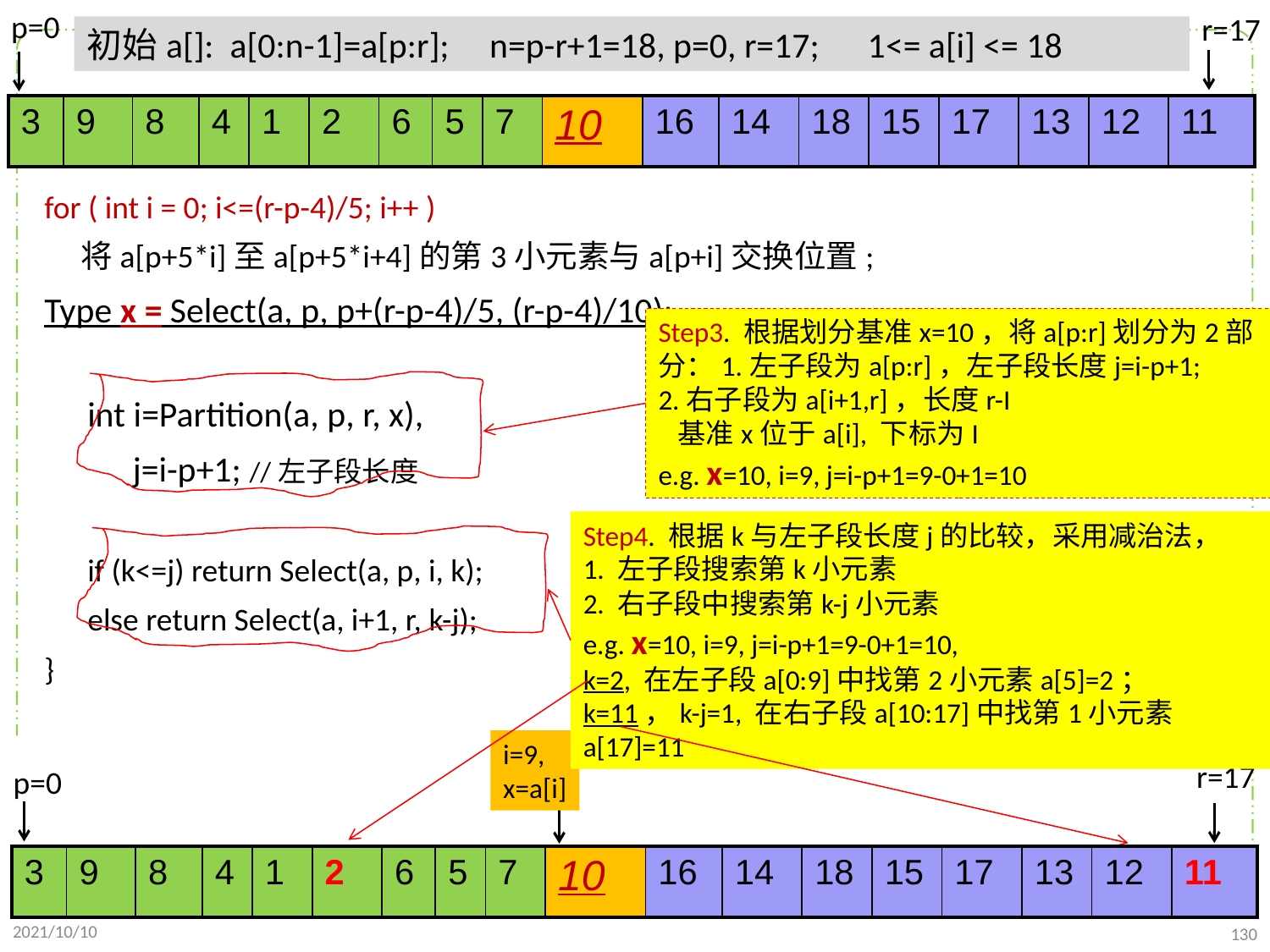

p=0
r=17
初始a[]:  a[0:n-1]=a[p:r];     n=p-r+1=18, p=0, r=17;      1<= a[i] <= 18
| 3 | 9 | 8 | 4 | 1 | 2 | 6 | 5 | 7 | 10 | 16 | 14 | 18 | 15 | 17 | 13 | 12 | 11 |
| --- | --- | --- | --- | --- | --- | --- | --- | --- | --- | --- | --- | --- | --- | --- | --- | --- | --- |
for ( int i = 0; i<=(r-p-4)/5; i++ )
    将a[p+5*i]至a[p+5*i+4]的第3小元素与a[p+i]交换位置;
Type x = Select(a, p, p+(r-p-4)/5, (r-p-4)/10);

      int i=Partition(a, p, r, x),
           j=i-p+1; //左子段长度

      if (k<=j) return Select(a, p, i, k);
      else return Select(a, i+1, r, k-j);
}
Step3. 根据划分基准x=10，将a[p:r]划分为2部分：1.左子段为a[p:r]，左子段长度j=i-p+1;
2.右子段为a[i+1,r]，长度r-I
  基准x位于a[i], 下标为I
e.g. x=10, i=9, j=i-p+1=9-0+1=10

Step4. 根据k与左子段长度j的比较，采用减治法，
1. 左子段搜索第k小元素
2. 右子段中搜索第k-j小元素
e.g. x=10, i=9, j=i-p+1=9-0+1=10,
k=2, 在左子段a[0:9]中找第2小元素a[5]=2；
k=11，k-j=1, 在右子段a[10:17]中找第1小元素a[17]=11

i=9,
x=a[i]

r=17
p=0
| 3 | 9 | 8 | 4 | 1 | 2 | 6 | 5 | 7 | 10 | 16 | 14 | 18 | 15 | 17 | 13 | 12 | 11 |
| --- | --- | --- | --- | --- | --- | --- | --- | --- | --- | --- | --- | --- | --- | --- | --- | --- | --- |

2021/10/10
130